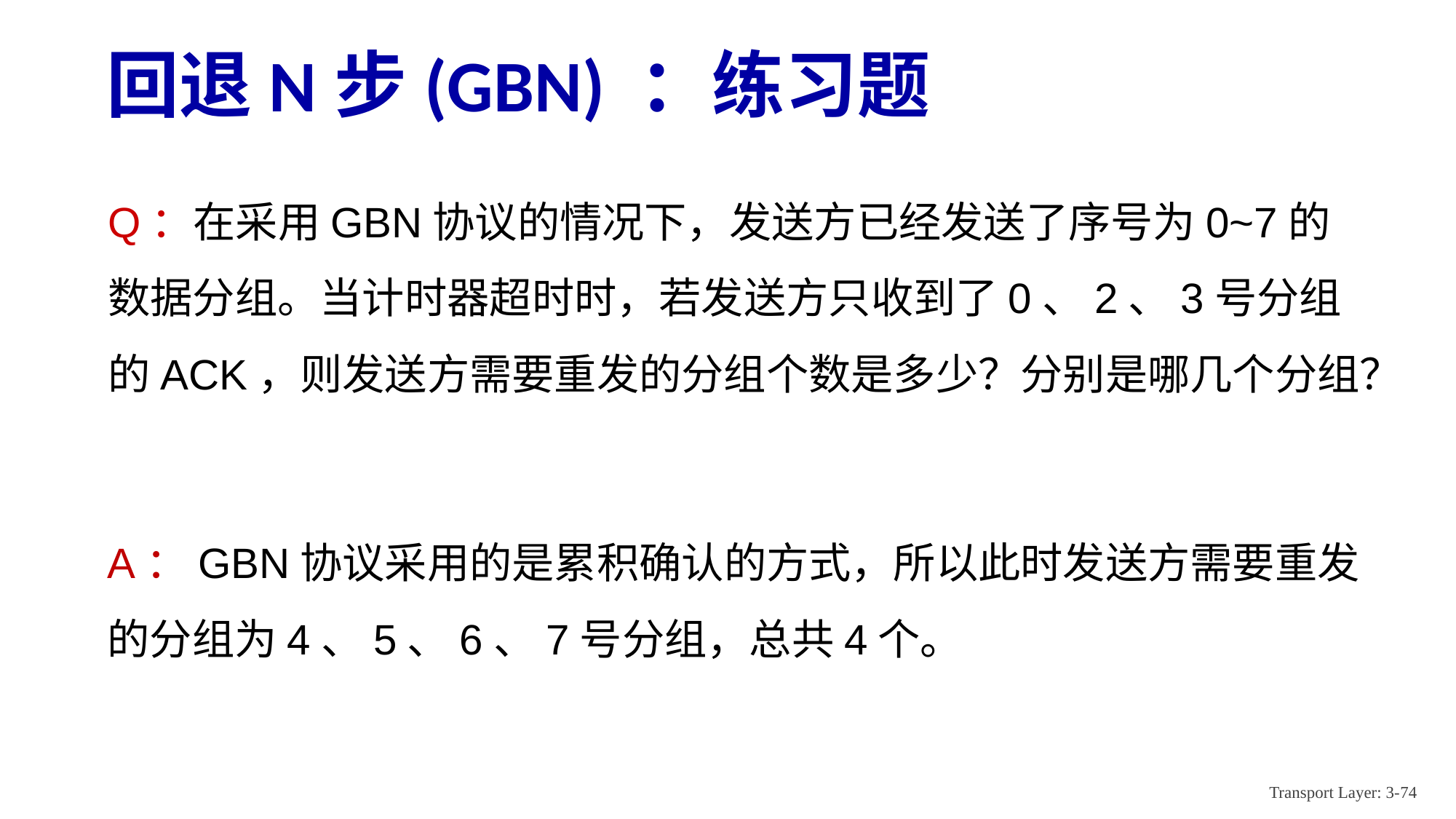

# 回退N步(GBN) ：练习题
Q：在采用GBN协议的情况下，发送方已经发送了序号为0~7的数据分组。当计时器超时时，若发送方只收到了0、2、3号分组的ACK，则发送方需要重发的分组个数是多少？分别是哪几个分组？
A：GBN协议采用的是累积确认的方式，所以此时发送方需要重发的分组为4、5、6、7号分组，总共4个。
Transport Layer: 3-74